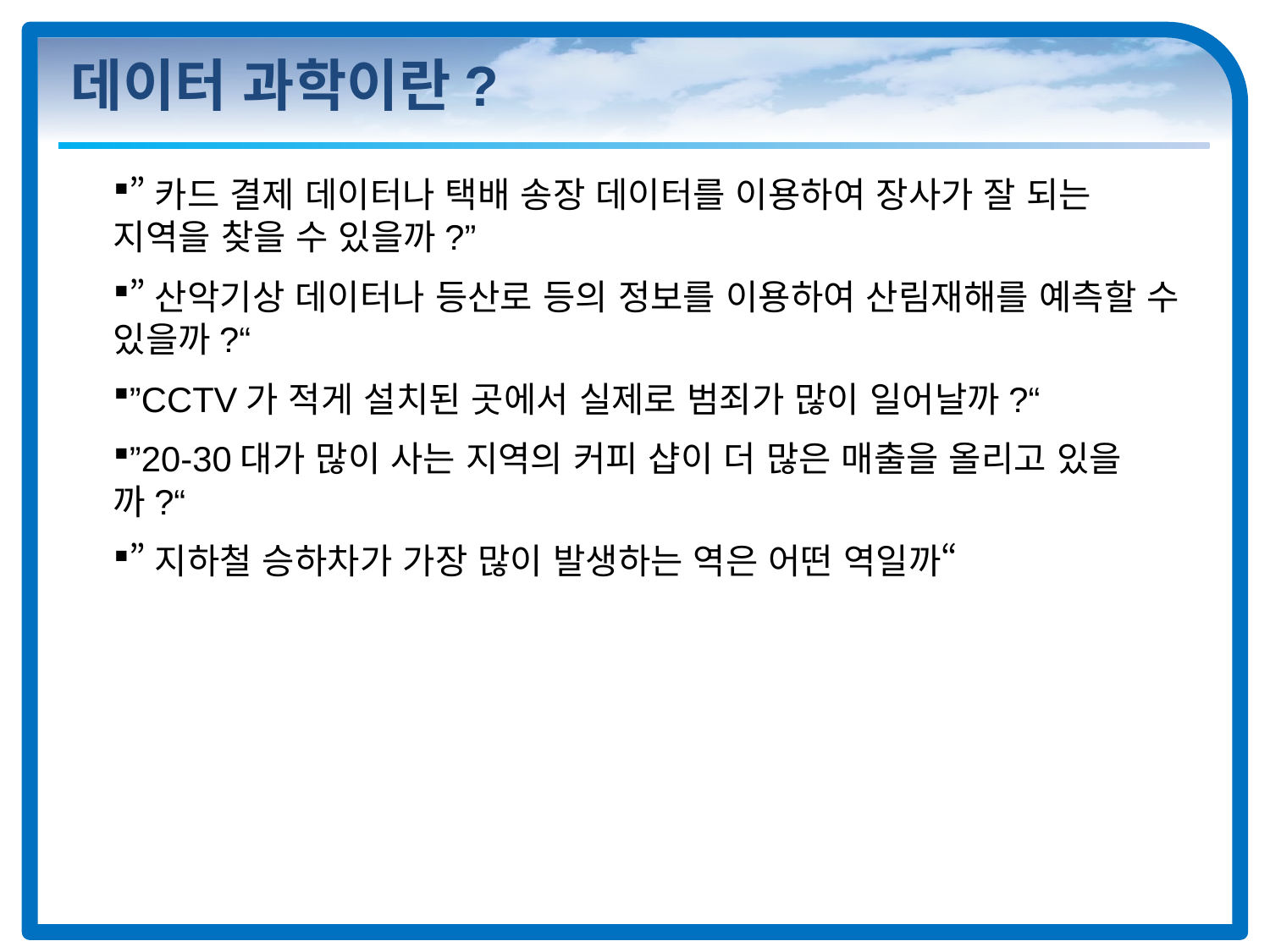

# 데이터 과학이란?
”카드 결제 데이터나 택배 송장 데이터를 이용하여 장사가 잘 되는 지역을 찾을 수 있을까?”
”산악기상 데이터나 등산로 등의 정보를 이용하여 산림재해를 예측할 수 있을까?“
”CCTV가 적게 설치된 곳에서 실제로 범죄가 많이 일어날까?“
”20-30대가 많이 사는 지역의 커피 샵이 더 많은 매출을 올리고 있을까?“
”지하철 승하차가 가장 많이 발생하는 역은 어떤 역일까“